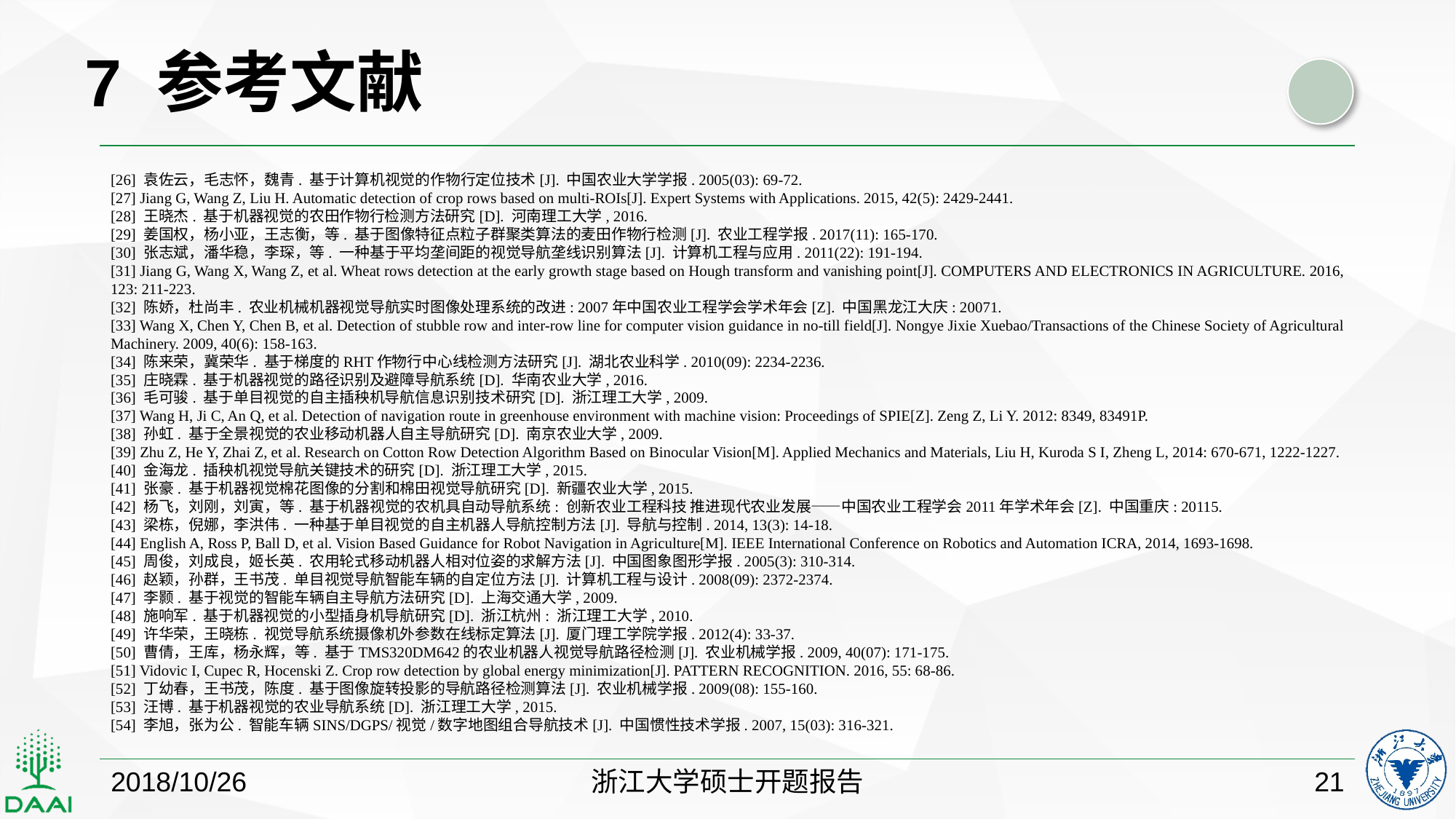

7 参考文献

[26] 袁佐云，毛志怀，魏青. 基于计算机视觉的作物行定位技术[J]. 中国农业大学学报. 2005(03): 69-72.
[27] Jiang G, Wang Z, Liu H. Automatic detection of crop rows based on multi-ROIs[J]. Expert Systems with Applications. 2015, 42(5): 2429-2441.
[28] 王晓杰. 基于机器视觉的农田作物行检测方法研究[D]. 河南理工大学, 2016.
[29] 姜国权，杨小亚，王志衡，等. 基于图像特征点粒子群聚类算法的麦田作物行检测[J]. 农业工程学报. 2017(11): 165-170.
[30] 张志斌，潘华稳，李琛，等. 一种基于平均垄间距的视觉导航垄线识别算法[J]. 计算机工程与应用. 2011(22): 191-194.
[31] Jiang G, Wang X, Wang Z, et al. Wheat rows detection at the early growth stage based on Hough transform and vanishing point[J]. COMPUTERS AND ELECTRONICS IN AGRICULTURE. 2016, 123: 211-223.
[32] 陈娇，杜尚丰. 农业机械机器视觉导航实时图像处理系统的改进: 2007年中国农业工程学会学术年会[Z]. 中国黑龙江大庆: 20071.
[33] Wang X, Chen Y, Chen B, et al. Detection of stubble row and inter-row line for computer vision guidance in no-till field[J]. Nongye Jixie Xuebao/Transactions of the Chinese Society of Agricultural Machinery. 2009, 40(6): 158-163.
[34] 陈来荣，冀荣华. 基于梯度的RHT作物行中心线检测方法研究[J]. 湖北农业科学. 2010(09): 2234-2236.
[35] 庄晓霖. 基于机器视觉的路径识别及避障导航系统[D]. 华南农业大学, 2016.
[36] 毛可骏. 基于单目视觉的自主插秧机导航信息识别技术研究[D]. 浙江理工大学, 2009.
[37] Wang H, Ji C, An Q, et al. Detection of navigation route in greenhouse environment with machine vision: Proceedings of SPIE[Z]. Zeng Z, Li Y. 2012: 8349, 83491P.
[38] 孙虹. 基于全景视觉的农业移动机器人自主导航研究[D]. 南京农业大学, 2009.
[39] Zhu Z, He Y, Zhai Z, et al. Research on Cotton Row Detection Algorithm Based on Binocular Vision[M]. Applied Mechanics and Materials, Liu H, Kuroda S I, Zheng L, 2014: 670-671, 1222-1227.
[40] 金海龙. 插秧机视觉导航关键技术的研究[D]. 浙江理工大学, 2015.
[41] 张豪. 基于机器视觉棉花图像的分割和棉田视觉导航研究[D]. 新疆农业大学, 2015.
[42] 杨飞，刘刚，刘寅，等. 基于机器视觉的农机具自动导航系统: 创新农业工程科技 推进现代农业发展——中国农业工程学会2011年学术年会[Z]. 中国重庆: 20115.
[43] 梁栋，倪娜，李洪伟. 一种基于单目视觉的自主机器人导航控制方法[J]. 导航与控制. 2014, 13(3): 14-18.
[44] English A, Ross P, Ball D, et al. Vision Based Guidance for Robot Navigation in Agriculture[M]. IEEE International Conference on Robotics and Automation ICRA, 2014, 1693-1698.
[45] 周俊，刘成良，姬长英. 农用轮式移动机器人相对位姿的求解方法[J]. 中国图象图形学报. 2005(3): 310-314.
[46] 赵颖，孙群，王书茂. 单目视觉导航智能车辆的自定位方法[J]. 计算机工程与设计. 2008(09): 2372-2374.
[47] 李颢. 基于视觉的智能车辆自主导航方法研究[D]. 上海交通大学, 2009.
[48] 施响军. 基于机器视觉的小型插身机导航研究[D]. 浙江杭州: 浙江理工大学, 2010.
[49] 许华荣，王晓栋. 视觉导航系统摄像机外参数在线标定算法[J]. 厦门理工学院学报. 2012(4): 33-37.
[50] 曹倩，王库，杨永辉，等. 基于TMS320DM642的农业机器人视觉导航路径检测[J]. 农业机械学报. 2009, 40(07): 171-175.
[51] Vidovic I, Cupec R, Hocenski Z. Crop row detection by global energy minimization[J]. PATTERN RECOGNITION. 2016, 55: 68-86.
[52] 丁幼春，王书茂，陈度. 基于图像旋转投影的导航路径检测算法[J]. 农业机械学报. 2009(08): 155-160.
[53] 汪博. 基于机器视觉的农业导航系统[D]. 浙江理工大学, 2015.
[54] 李旭，张为公. 智能车辆SINS/DGPS/视觉/数字地图组合导航技术[J]. 中国惯性技术学报. 2007, 15(03): 316-321.
2018/10/26
浙江大学硕士开题报告
21